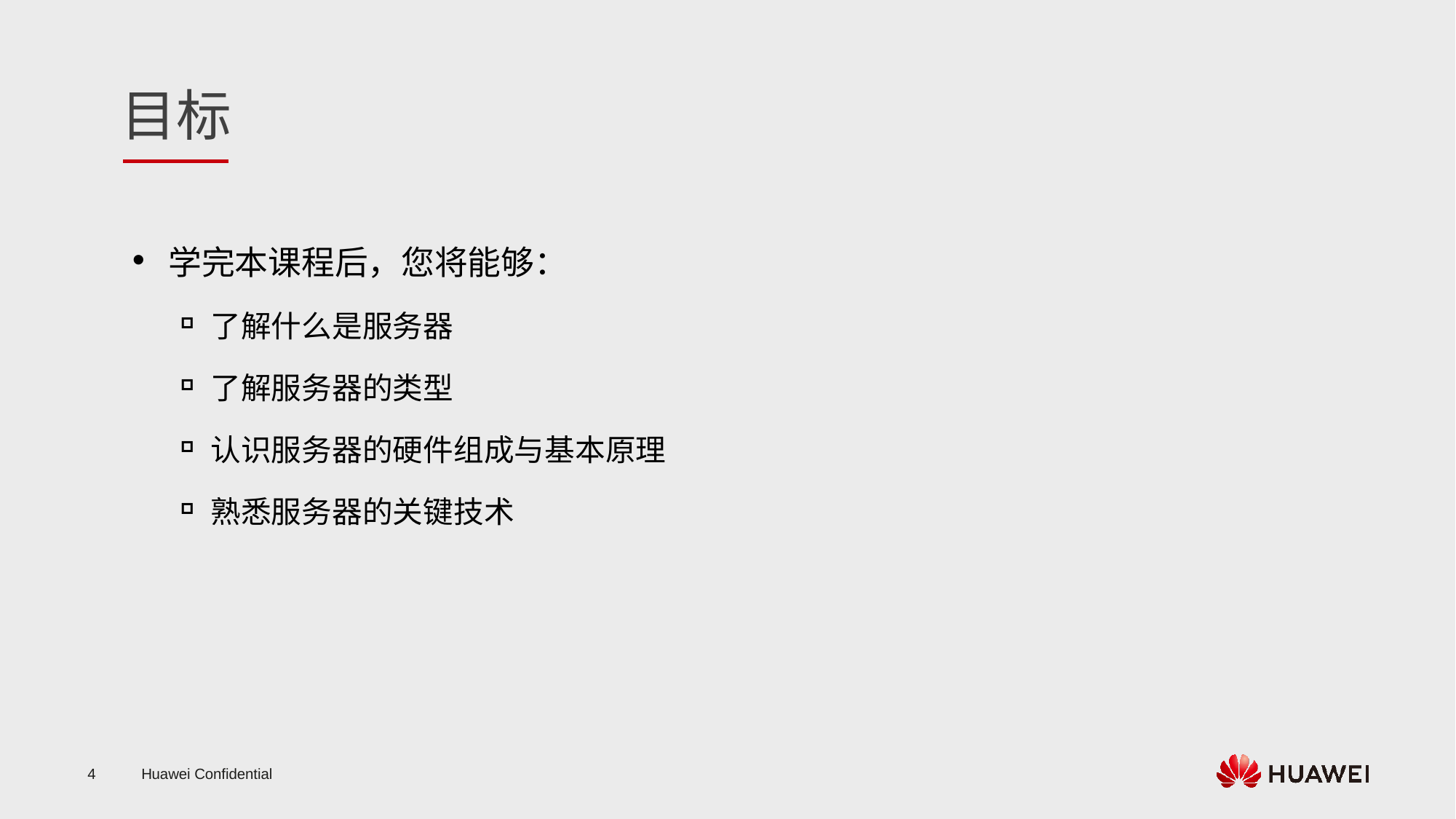

学完本课程后，您将能够：
了解什么是服务器
了解服务器的类型
认识服务器的硬件组成与基本原理
熟悉服务器的关键技术